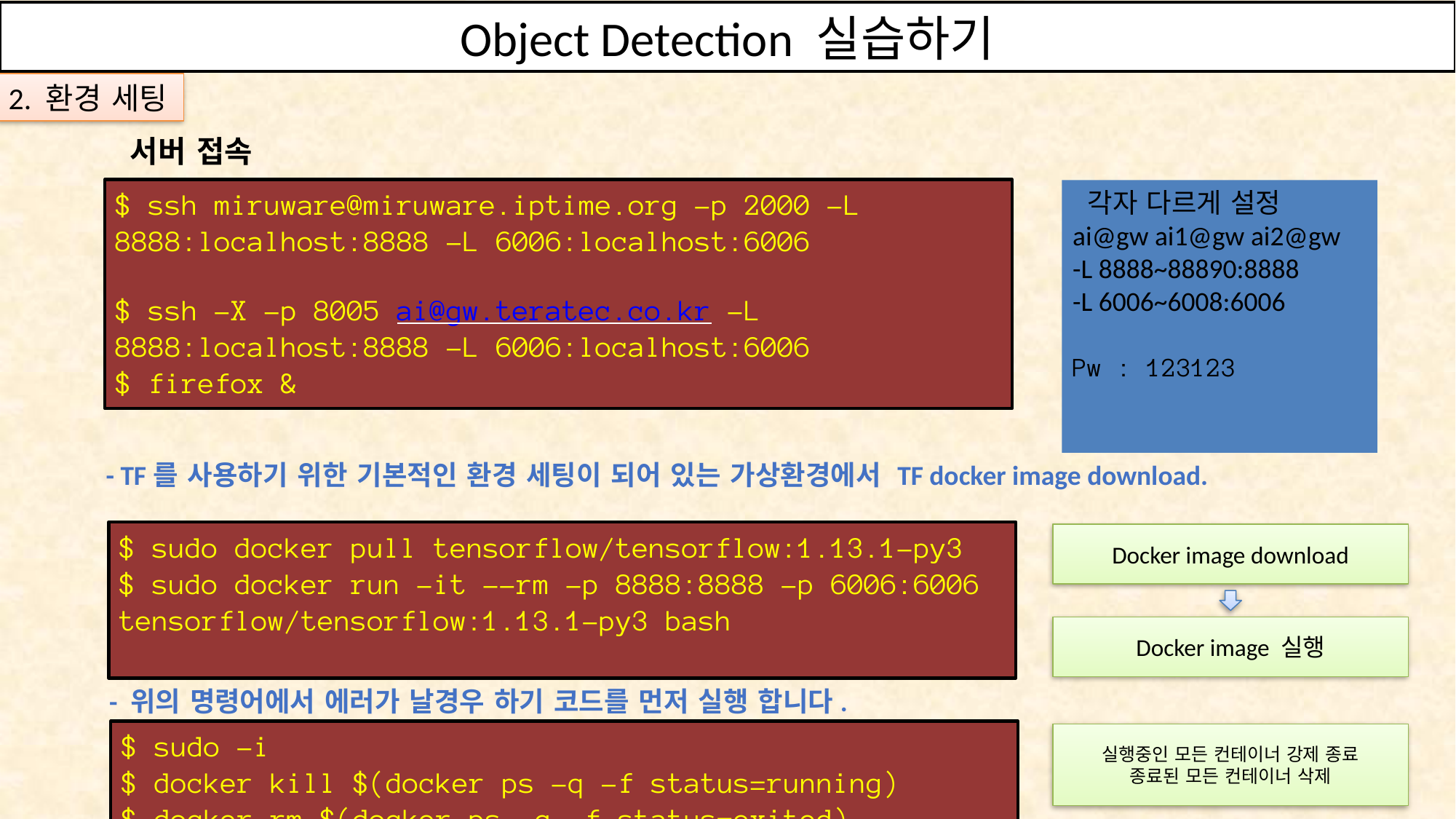

Object Detection 실습하기
Object Detection 실습하기
OpenVINO의 Deep Learning Toolkit을 사용하여 S/W 구현하기
2. 환경 세팅
 서버 접속
$ ssh miruware@miruware.iptime.org -p 2000 -L 8888:localhost:8888 -L 6006:localhost:6006

$ ssh -X -p 8005 ai@gw.teratec.co.kr -L 8888:localhost:8888 -L 6006:localhost:6006
$ firefox &
 각자 다르게 설정
ai@gw ai1@gw ai2@gw
-L 8888~88890:8888
-L 6006~6008:6006

Pw : 123123

 Tensorflow Docker 이용
- TF를 사용하기 위한 기본적인 환경 세팅이 되어 있는 가상환경에서 TF docker image download.
$ sudo docker pull tensorflow/tensorflow:1.13.1-py3
$ sudo docker run -it --rm -p 8888:8888 -p 6006:6006 tensorflow/tensorflow:1.13.1-py3 bash
Docker image download

Docker image 실행
- 위의 명령어에서 에러가 날경우 하기 코드를 먼저 실행 합니다.
$ sudo -i
$ docker kill $(docker ps -q -f status=running)
$ docker rm $(docker ps -q -f status=exited)
실행중인 모든 컨테이너 강제 종료
종료된 모든 컨테이너 삭제